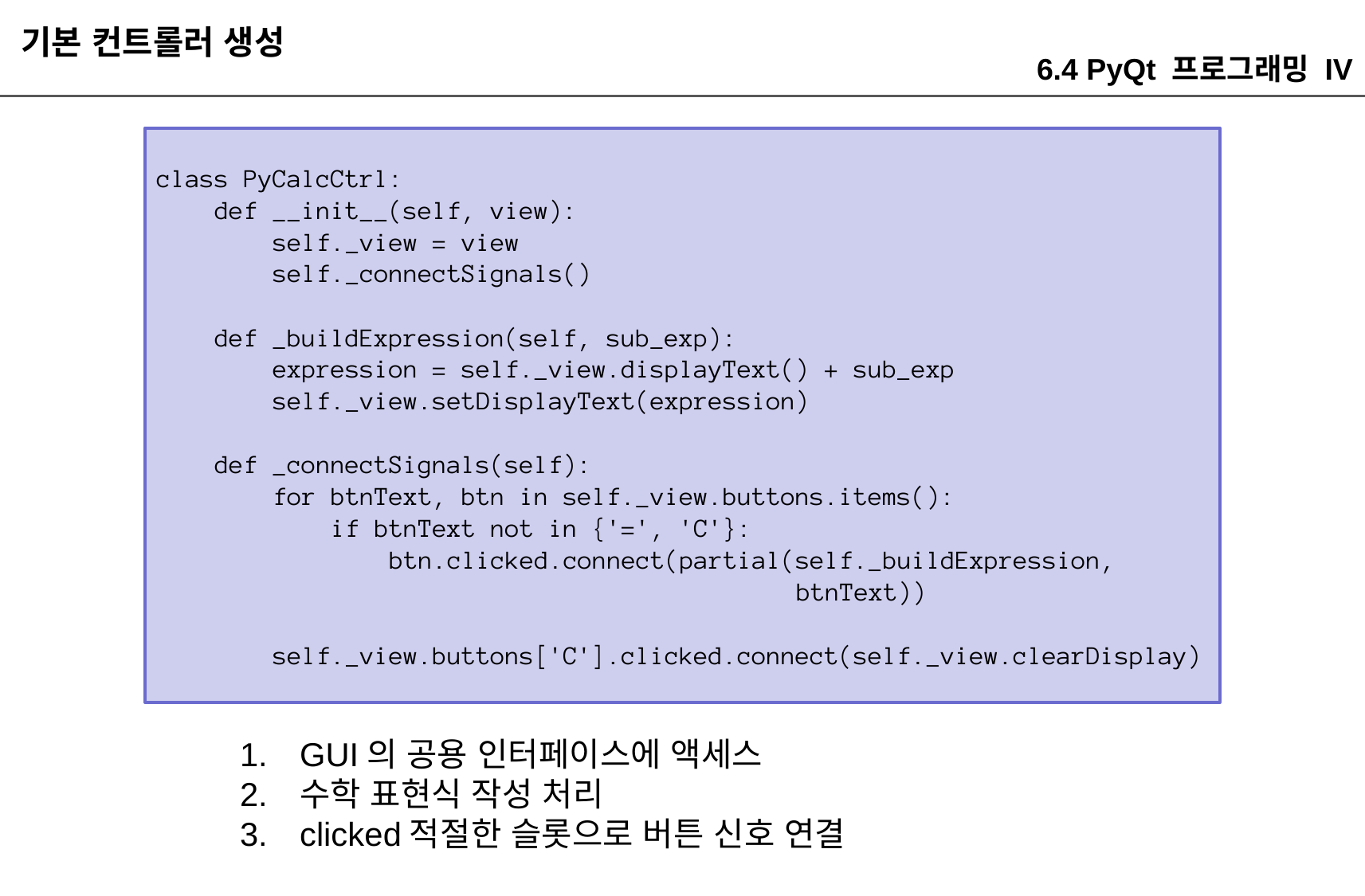

기본 컨트롤러 생성
6.4 PyQt 프로그래밍 IV
class PyCalcCtrl:
    def __init__(self, view):
        self._view = view
        self._connectSignals()

    def _buildExpression(self, sub_exp):
        expression = self._view.displayText() + sub_exp
        self._view.setDisplayText(expression)

    def _connectSignals(self):
        for btnText, btn in self._view.buttons.items():
            if btnText not in {'=', 'C'}:
                btn.clicked.connect(partial(self._buildExpression,
                                            btnText))

        self._view.buttons['C'].clicked.connect(self._view.clearDisplay)
GUI의 공용 인터페이스에 액세스
수학 표현식 작성 처리
clicked적절한 슬롯으로 버튼 신호 연결